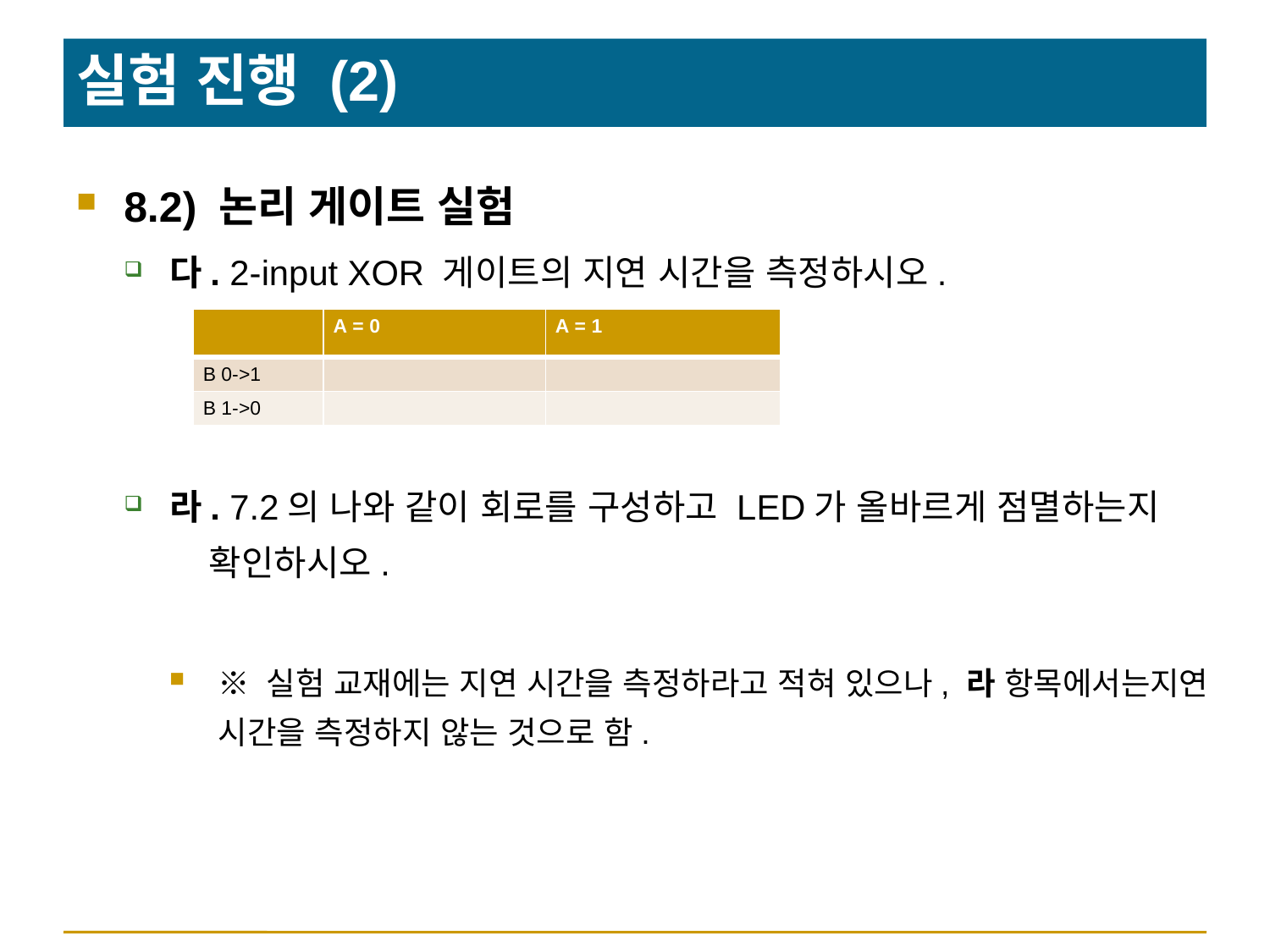

# 실험 진행 (2)
8.2) 논리 게이트 실험
다. 2-input XOR 게이트의 지연 시간을 측정하시오.

라. 7.2의 나와 같이 회로를 구성하고 LED가 올바르게 점멸하는지
    확인하시오.

※ 실험 교재에는 지연 시간을 측정하라고 적혀 있으나, 라 항목에서는지연 시간을 측정하지 않는 것으로 함.

|  | A = 0 | A = 1 |
| --- | --- | --- |
| B 0->1 |  |  |
| B 1->0 |  |  |